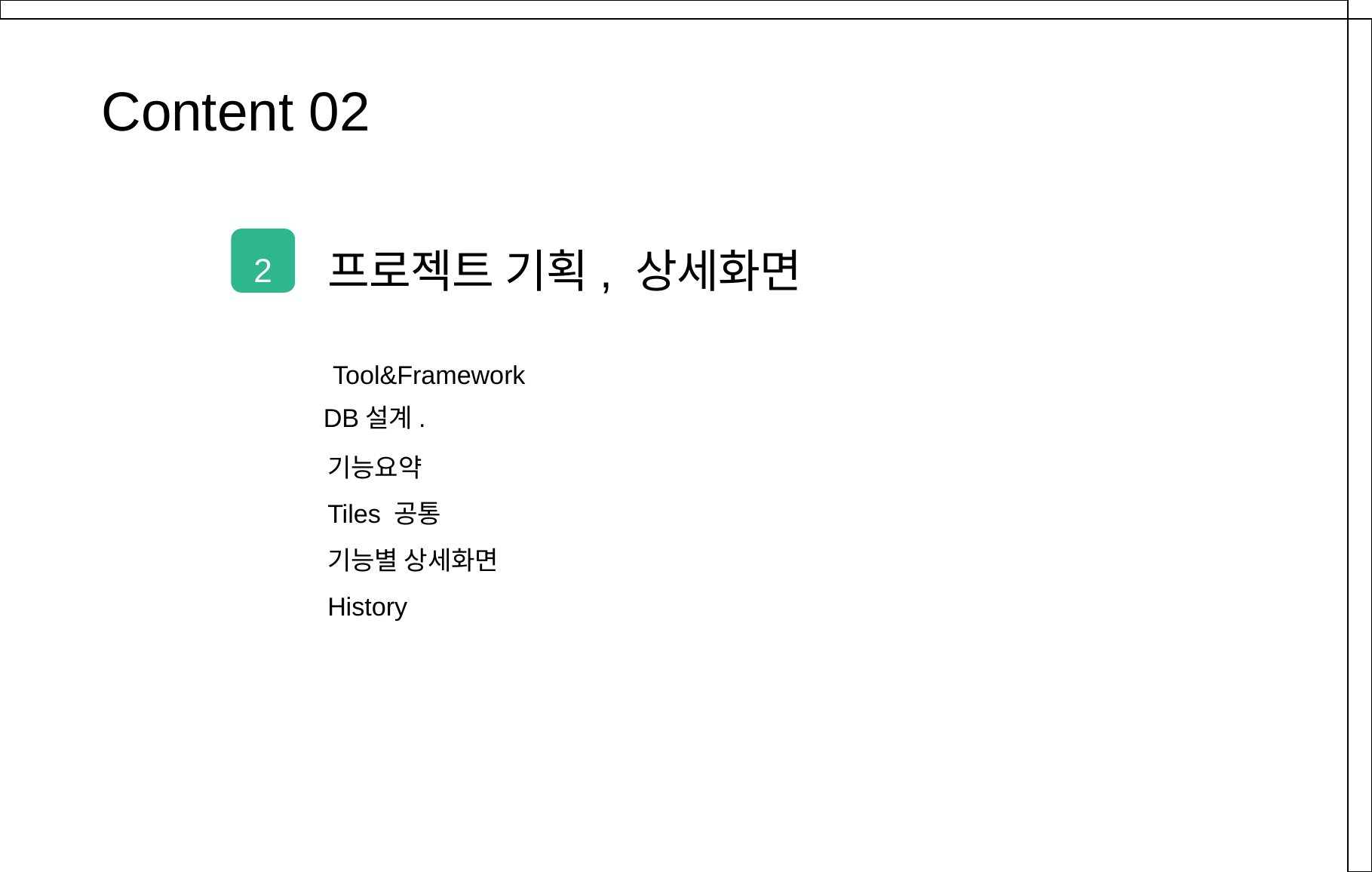

Content 02
프로젝트 기획, 상세화면
2

Tool&Framework
DB설계.

기능요약
Tiles 공통
기능별 상세화면
History